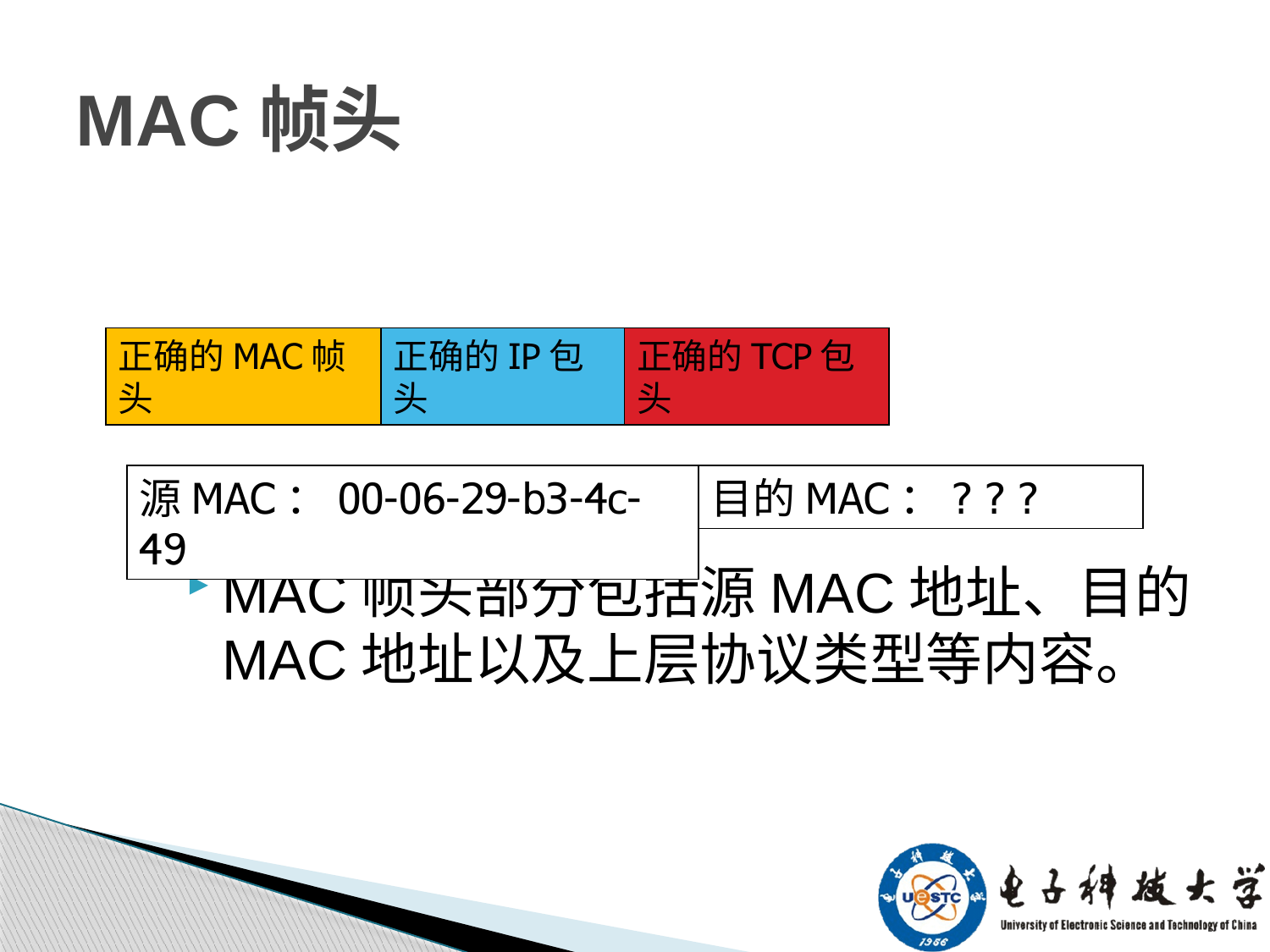

# MAC帧头
正确的MAC帧头
正确的IP包头
正确的TCP包头
源MAC：00-06-29-b3-4c-49
目的MAC：? ? ?
MAC帧头部分包括源MAC地址、目的MAC地址以及上层协议类型等内容。